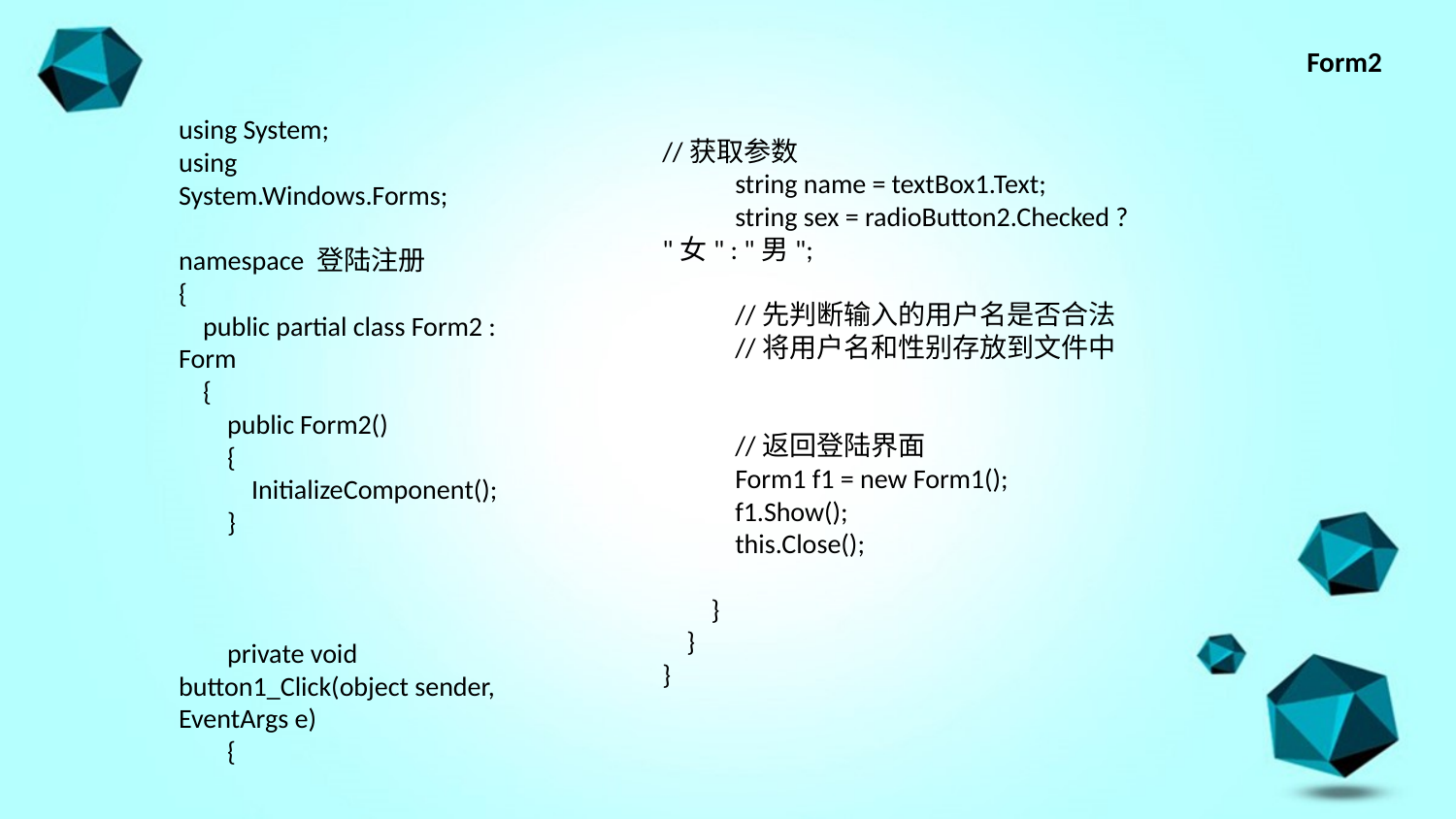

Form2
using System;
using System.Windows.Forms;

namespace 登陆注册
{
    public partial class Form2 : Form
    {
        public Form2()
        {
            InitializeComponent();
        }

        private void button1_Click(object sender, EventArgs e)
        {
//获取参数
            string name = textBox1.Text;
            string sex = radioButton2.Checked ? "女" : "男";

            //先判断输入的用户名是否合法
            //将用户名和性别存放到文件中

            //返回登陆界面
            Form1 f1 = new Form1();
            f1.Show();
            this.Close();

        }
    }
}